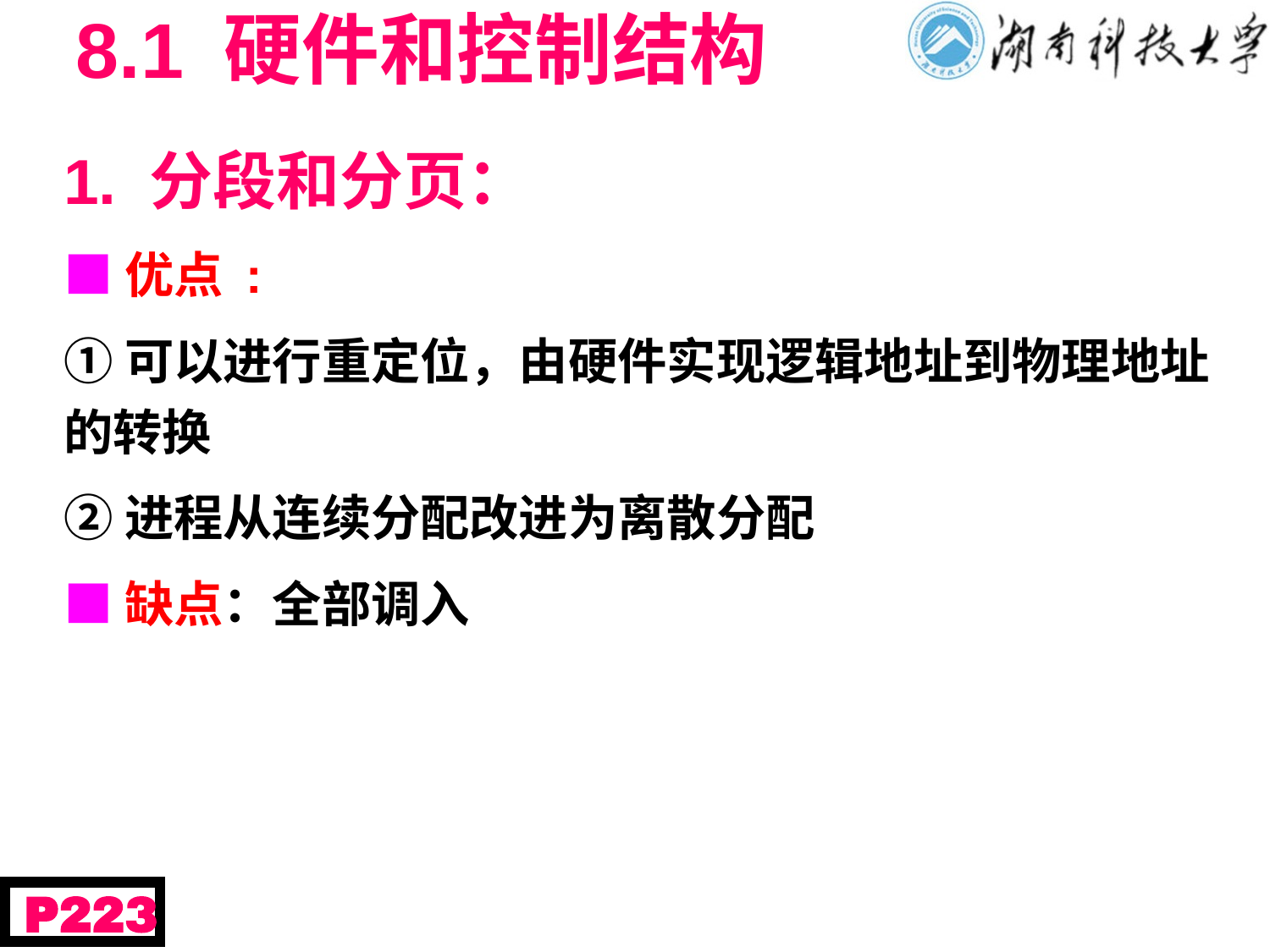

# 8.1 硬件和控制结构
1. 分段和分页：
■优点 :
①可以进行重定位，由硬件实现逻辑地址到物理地址的转换
②进程从连续分配改进为离散分配
■缺点：全部调入
 P223